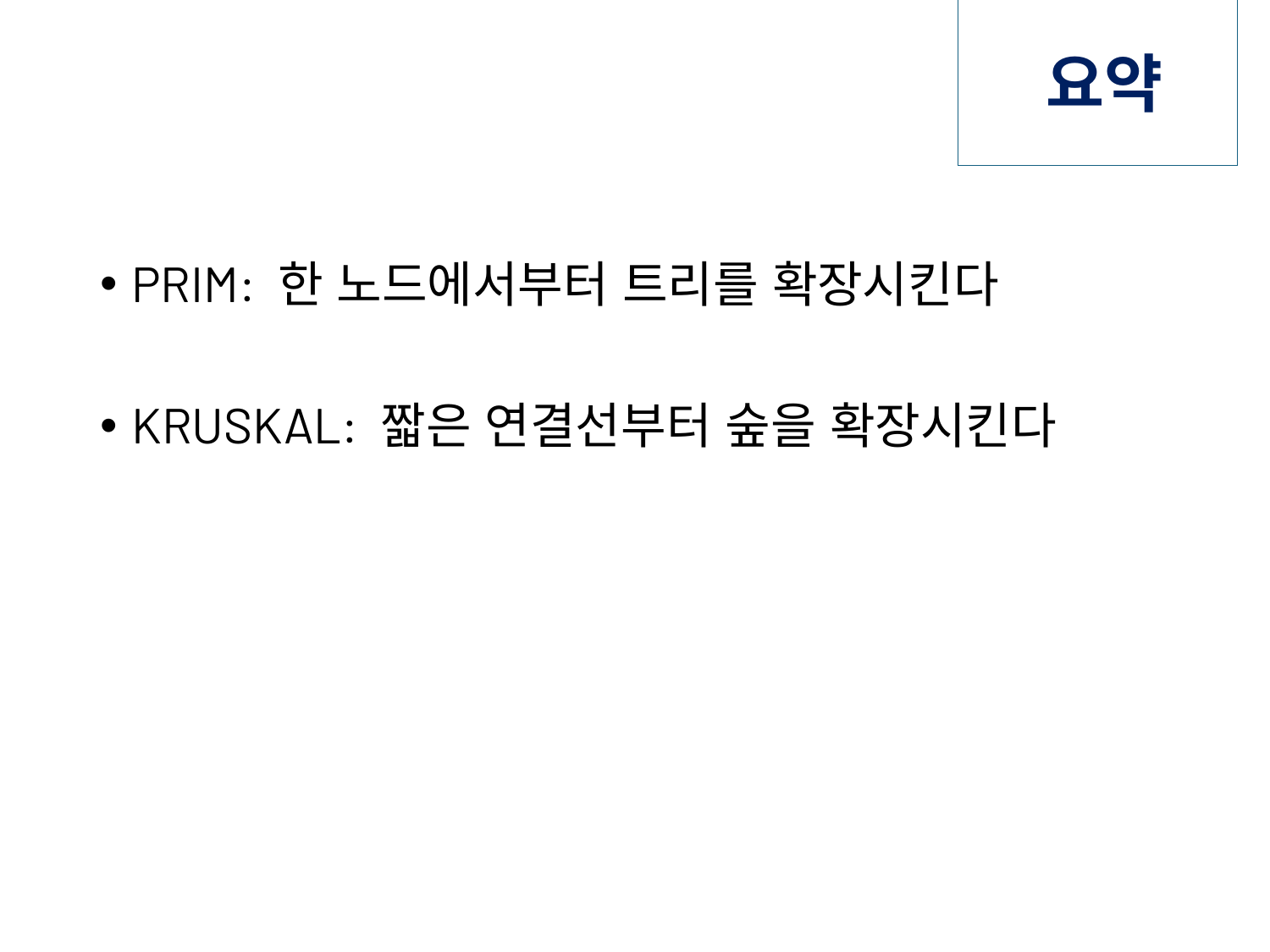

# 요약
PRIM: 한 노드에서부터 트리를 확장시킨다

KRUSKAL: 짧은 연결선부터 숲을 확장시킨다